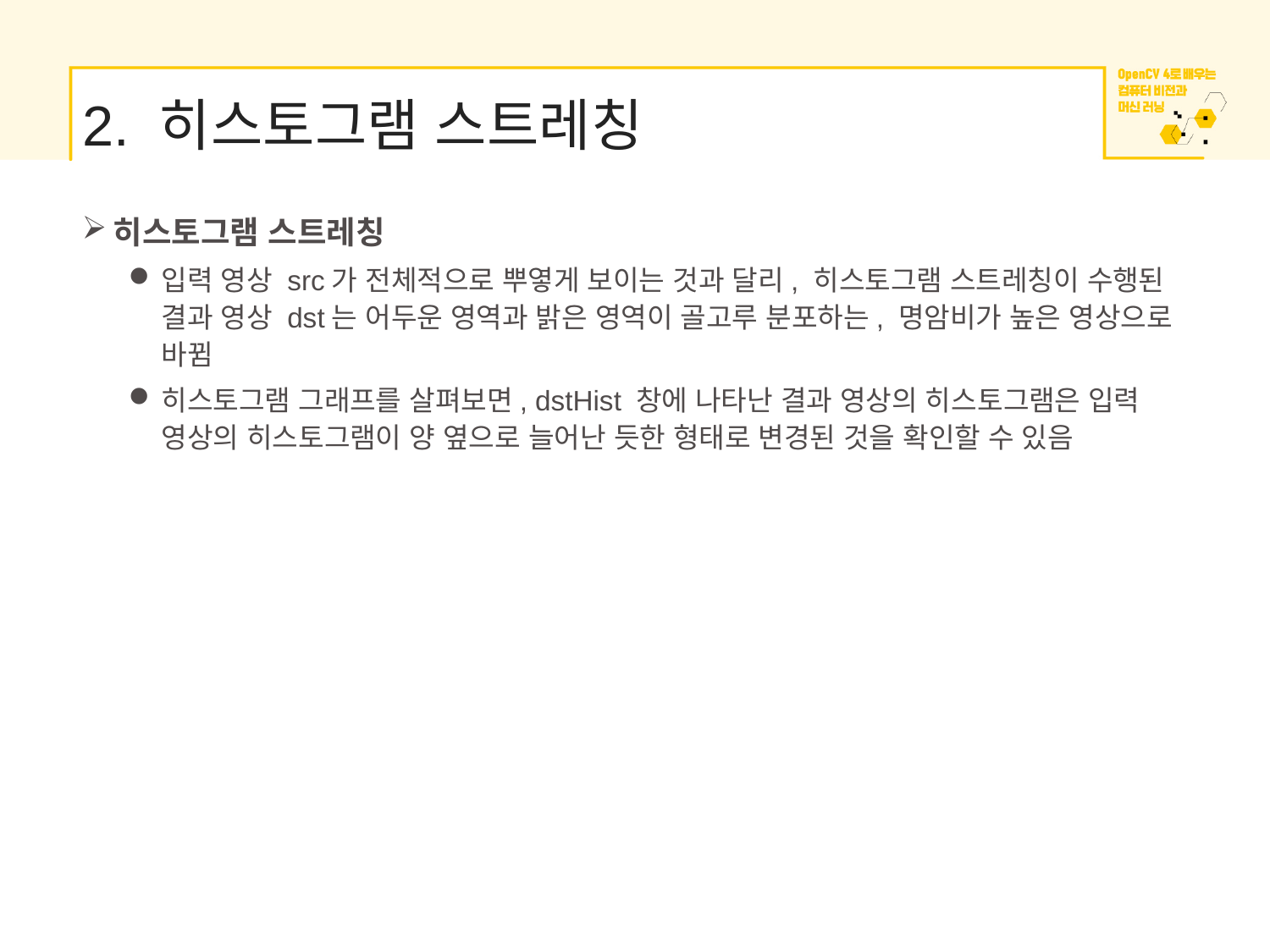

# 2. 히스토그램 스트레칭
히스토그램 스트레칭
입력 영상 src가 전체적으로 뿌옇게 보이는 것과 달리, 히스토그램 스트레칭이 수행된 결과 영상 dst는 어두운 영역과 밝은 영역이 골고루 분포하는, 명암비가 높은 영상으로 바뀜
히스토그램 그래프를 살펴보면, dstHist 창에 나타난 결과 영상의 히스토그램은 입력 영상의 히스토그램이 양 옆으로 늘어난 듯한 형태로 변경된 것을 확인할 수 있음